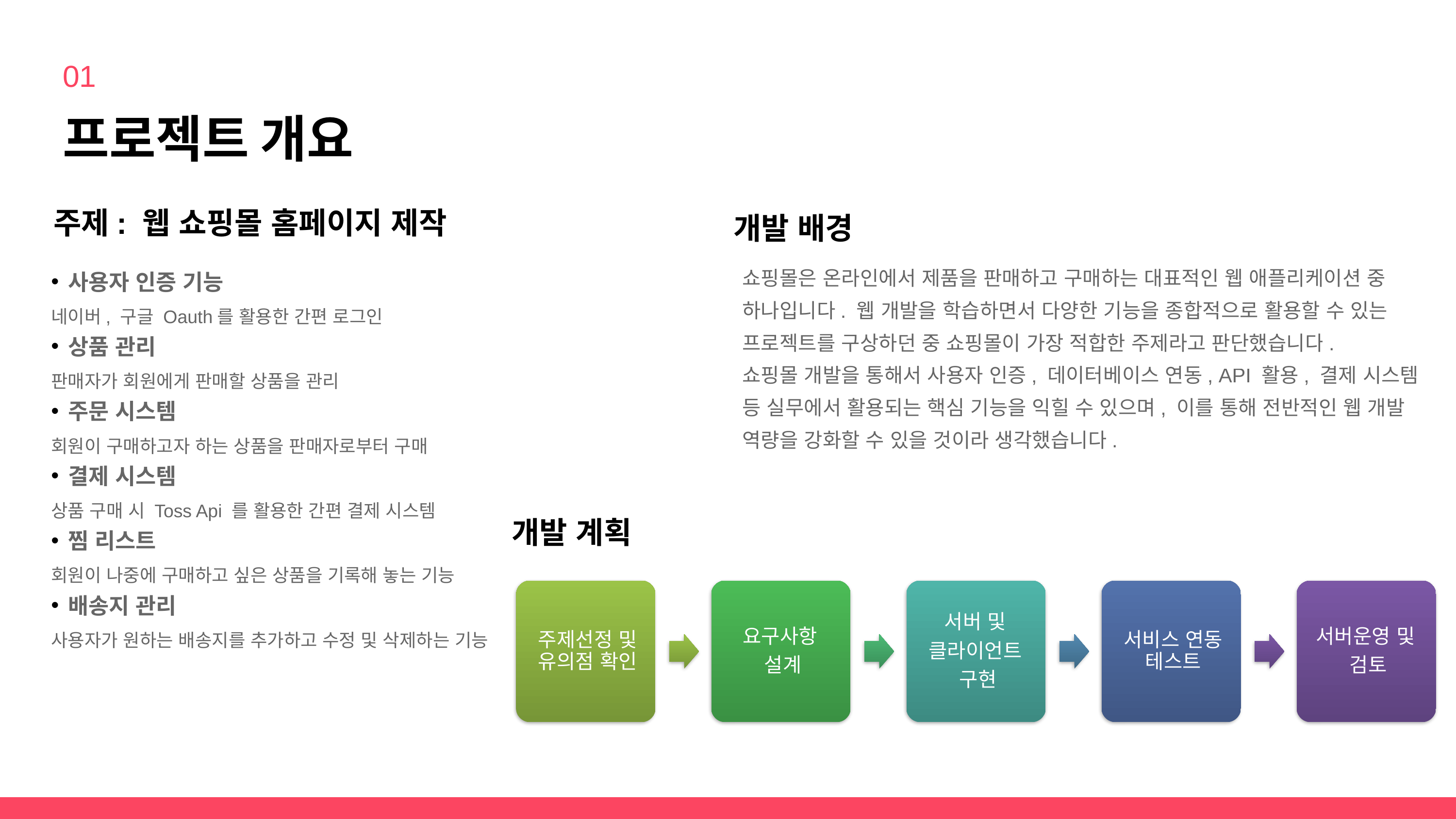

01
프로젝트 개요
주제: 웹 쇼핑몰 홈페이지 제작
개발 배경
쇼핑몰은 온라인에서 제품을 판매하고 구매하는 대표적인 웹 애플리케이션 중 하나입니다. 웹 개발을 학습하면서 다양한 기능을 종합적으로 활용할 수 있는 프로젝트를 구상하던 중 쇼핑몰이 가장 적합한 주제라고 판단했습니다.
쇼핑몰 개발을 통해서 사용자 인증, 데이터베이스 연동, API 활용, 결제 시스템 등 실무에서 활용되는 핵심 기능을 익힐 수 있으며, 이를 통해 전반적인 웹 개발 역량을 강화할 수 있을 것이라 생각했습니다.
사용자 인증 기능
네이버, 구글 Oauth를 활용한 간편 로그인
상품 관리
판매자가 회원에게 판매할 상품을 관리
주문 시스템
회원이 구매하고자 하는 상품을 판매자로부터 구매
결제 시스템
상품 구매 시 Toss Api 를 활용한 간편 결제 시스템
찜 리스트
회원이 나중에 구매하고 싶은 상품을 기록해 놓는 기능
배송지 관리
사용자가 원하는 배송지를 추가하고 수정 및 삭제하는 기능
개발 계획
주제선정 및 유의점 확인

요구사항
설계

서버 및
클라이언트
구현

서비스 연동 테스트

서버운영 및
검토